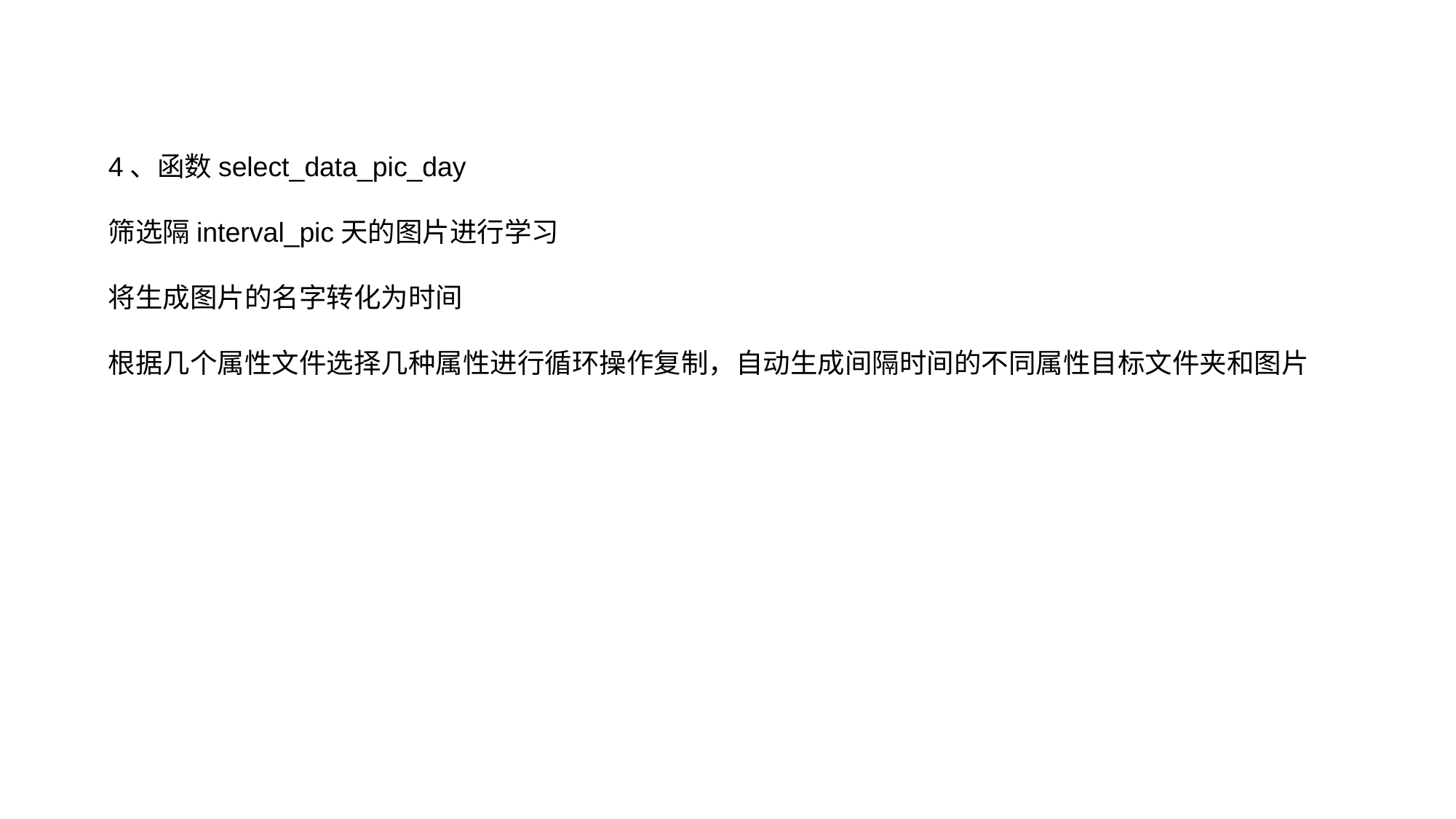

4、函数select_data_pic_day

筛选隔interval_pic天的图片进行学习

将生成图片的名字转化为时间

根据几个属性文件选择几种属性进行循环操作复制，自动生成间隔时间的不同属性目标文件夹和图片